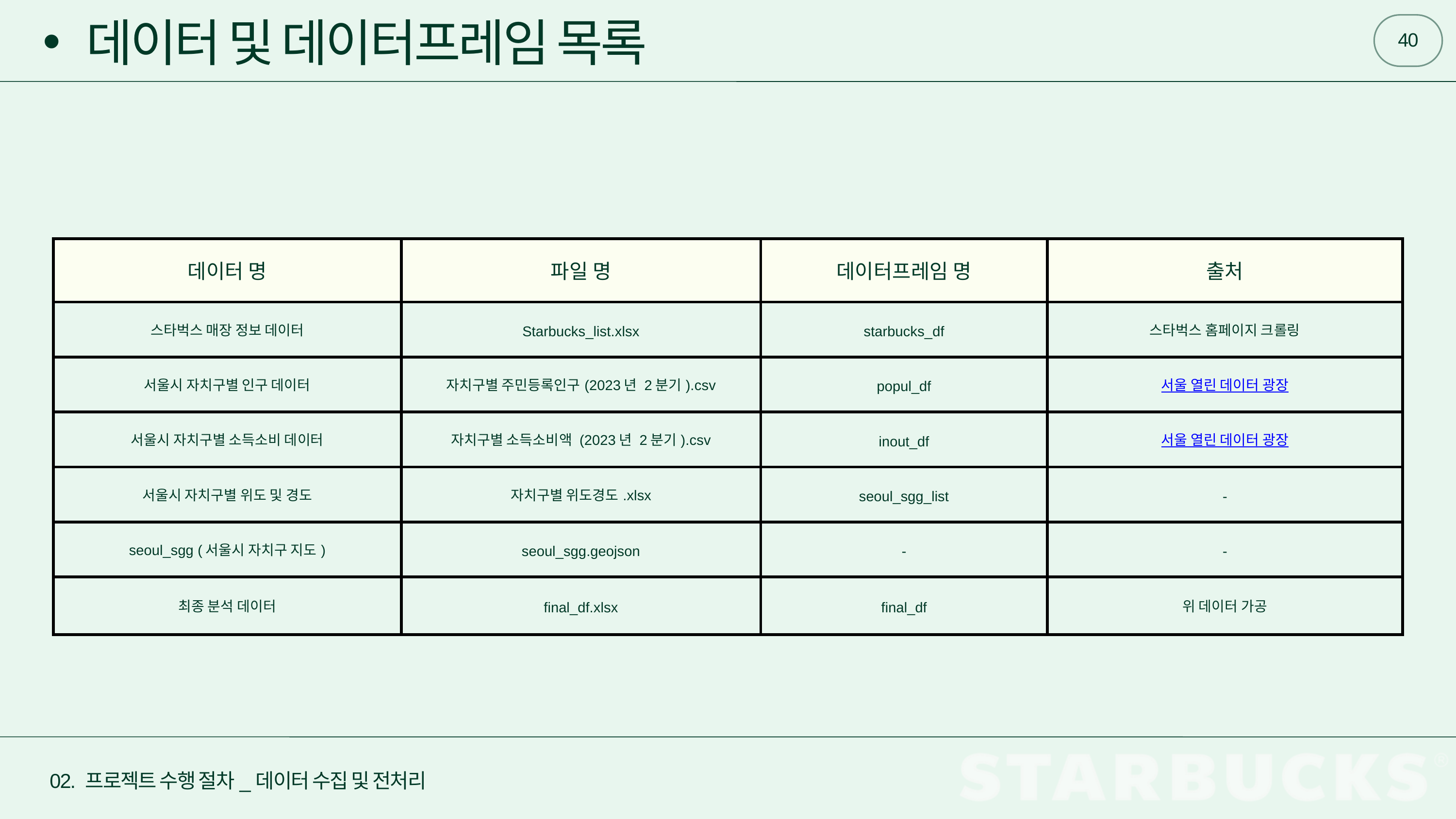

40
데이터 및 데이터프레임 목록

| 데이터 명 | 파일 명 | 데이터프레임 명 | 출처 |
| --- | --- | --- | --- |
| 스타벅스 매장 정보 데이터 | Starbucks\_list.xlsx | starbucks\_df | 스타벅스 홈페이지 크롤링 |
| 서울시 자치구별 인구 데이터 | 자치구별 주민등록인구(2023년 2분기).csv | popul\_df | 서울 열린 데이터 광장 |
| 서울시 자치구별 소득소비 데이터 | 자치구별 소득소비액 (2023년 2분기).csv | inout\_df | 서울 열린 데이터 광장 |
| 서울시 자치구별 위도 및 경도 | 자치구별 위도경도.xlsx | seoul\_sgg\_list | - |
| seoul\_sgg (서울시 자치구 지도) | seoul\_sgg.geojson | - | - |
| 최종 분석 데이터 | final\_df.xlsx | final\_df | 위 데이터 가공 |

02. 프로젝트 수행 절차_데이터 수집 및 전처리